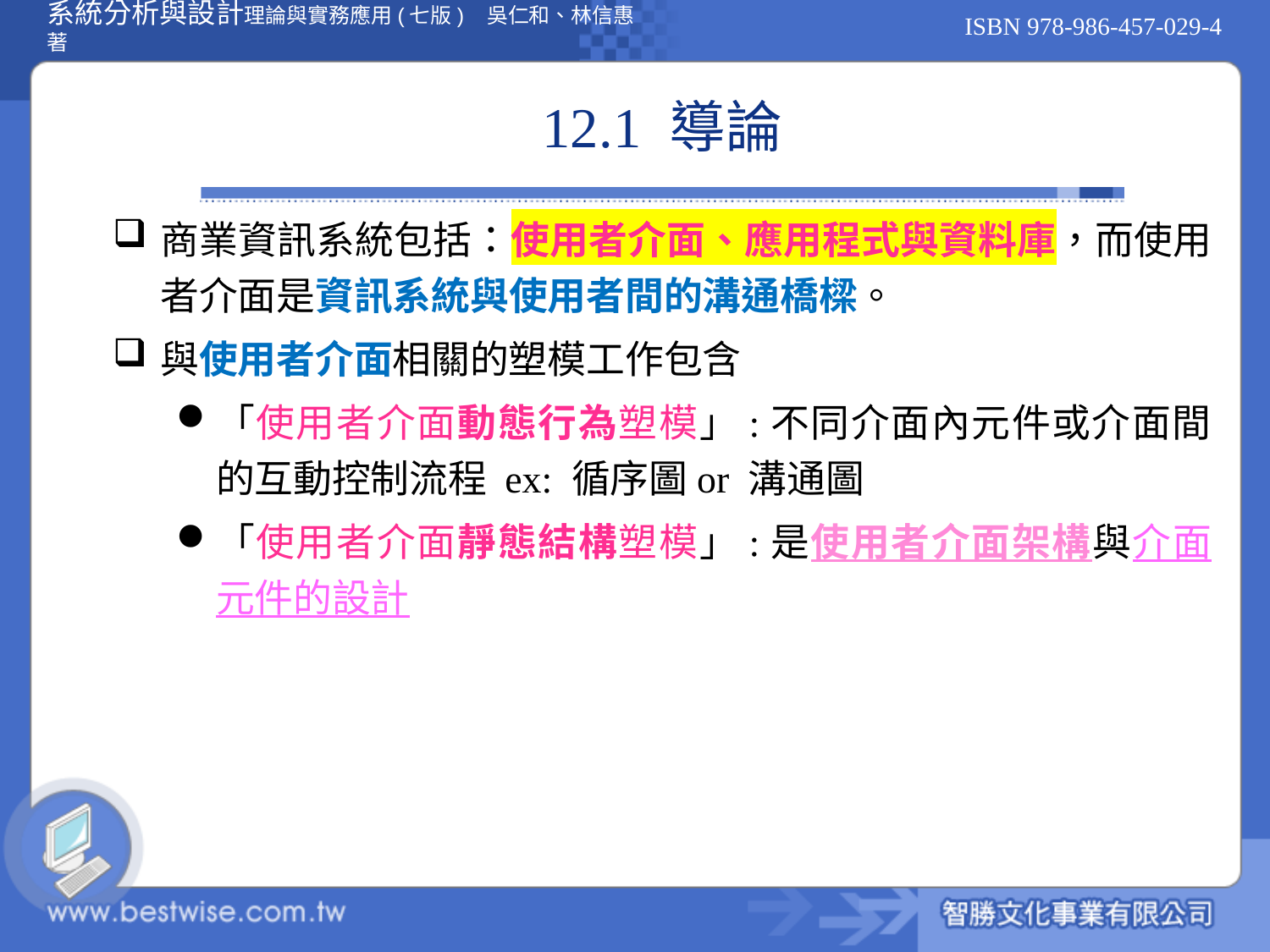

# 12.1 導論
商業資訊系統包括：使用者介面、應用程式與資料庫，而使用者介面是資訊系統與使用者間的溝通橋樑。
與使用者介面相關的塑模工作包含
「使用者介面動態行為塑模」:不同介面內元件或介面間的互動控制流程 ex: 循序圖or 溝通圖
「使用者介面靜態結構塑模」:是使用者介面架構與介面元件的設計